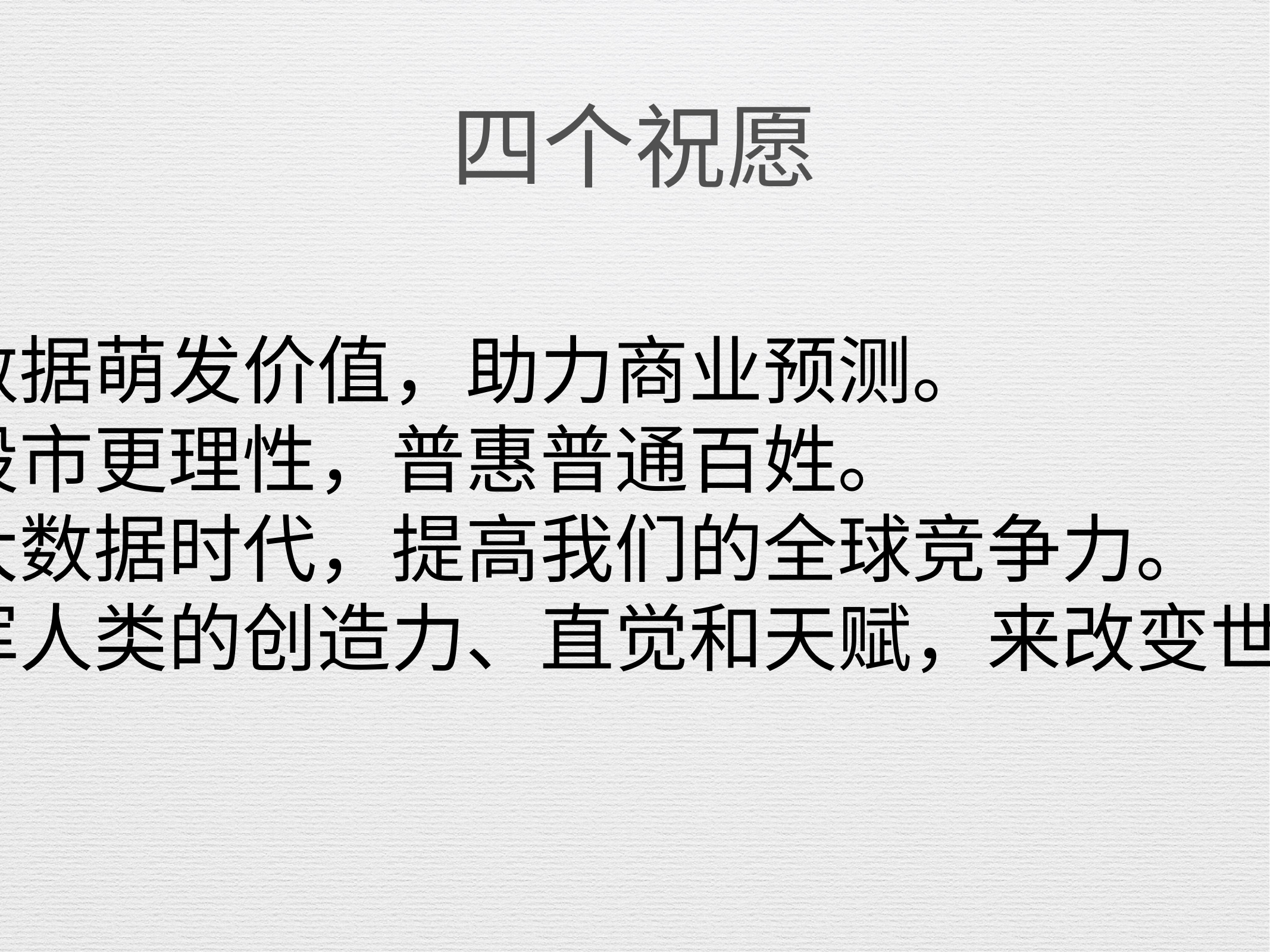

# 四个祝愿
1.让数据萌发价值，助力商业预测。
2.让股市更理性，普惠普通百姓。
3.在大数据时代，提高我们的全球竞争力。
4.发挥人类的创造力、直觉和天赋，来改变世界。